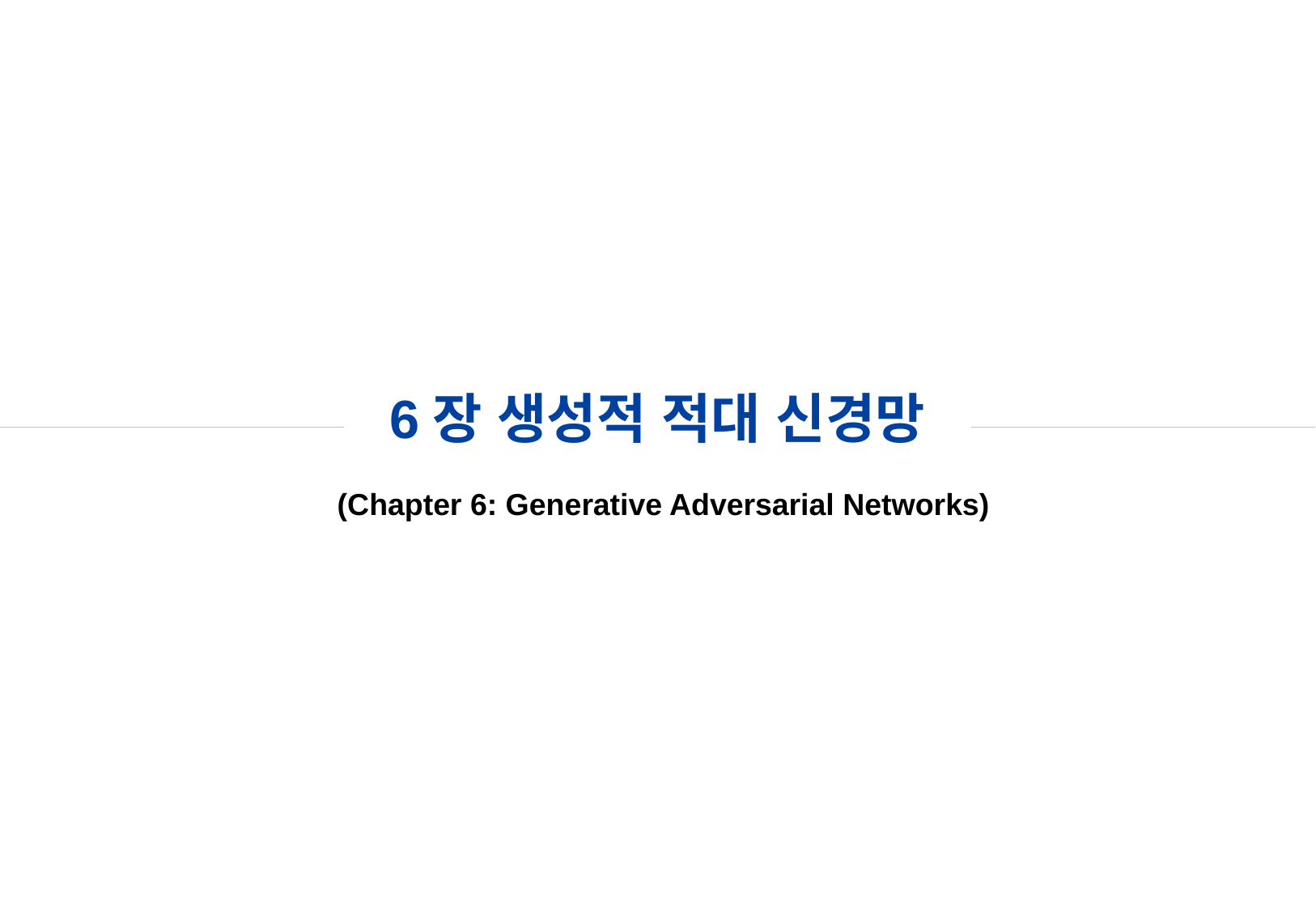

6장 생성적 적대 신경망
(Chapter 6: Generative Adversarial Networks)